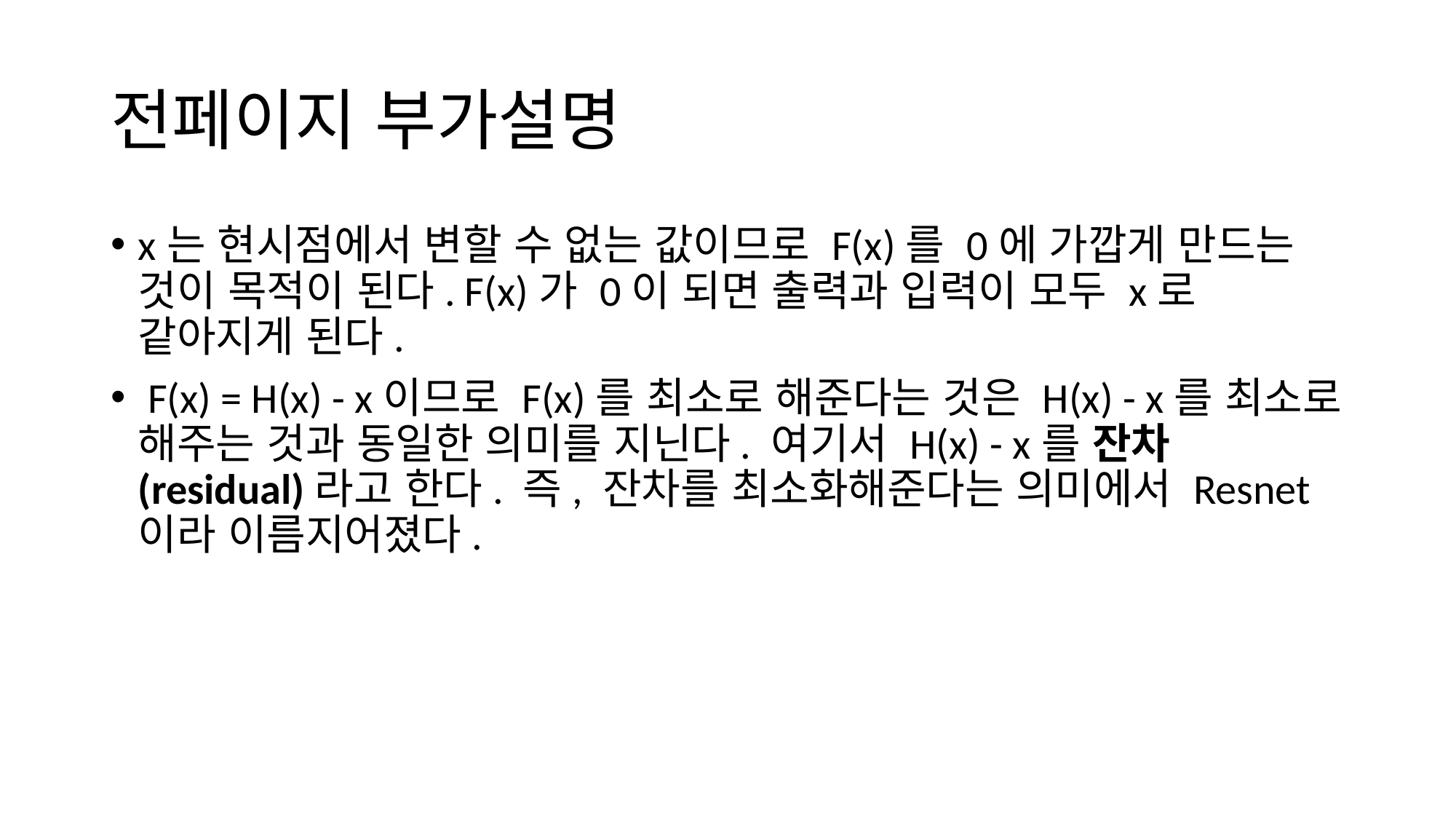

# 전페이지 부가설명
x는 현시점에서 변할 수 없는 값이므로 F(x)를 0에 가깝게 만드는 것이 목적이 된다. F(x)가 0이 되면 출력과 입력이 모두 x로 같아지게 된다.
 F(x) = H(x) - x이므로 F(x)를 최소로 해준다는 것은 H(x) - x를 최소로 해주는 것과 동일한 의미를 지닌다. 여기서 H(x) - x를 잔차(residual)라고 한다. 즉, 잔차를 최소화해준다는 의미에서 Resnet이라 이름지어졌다.